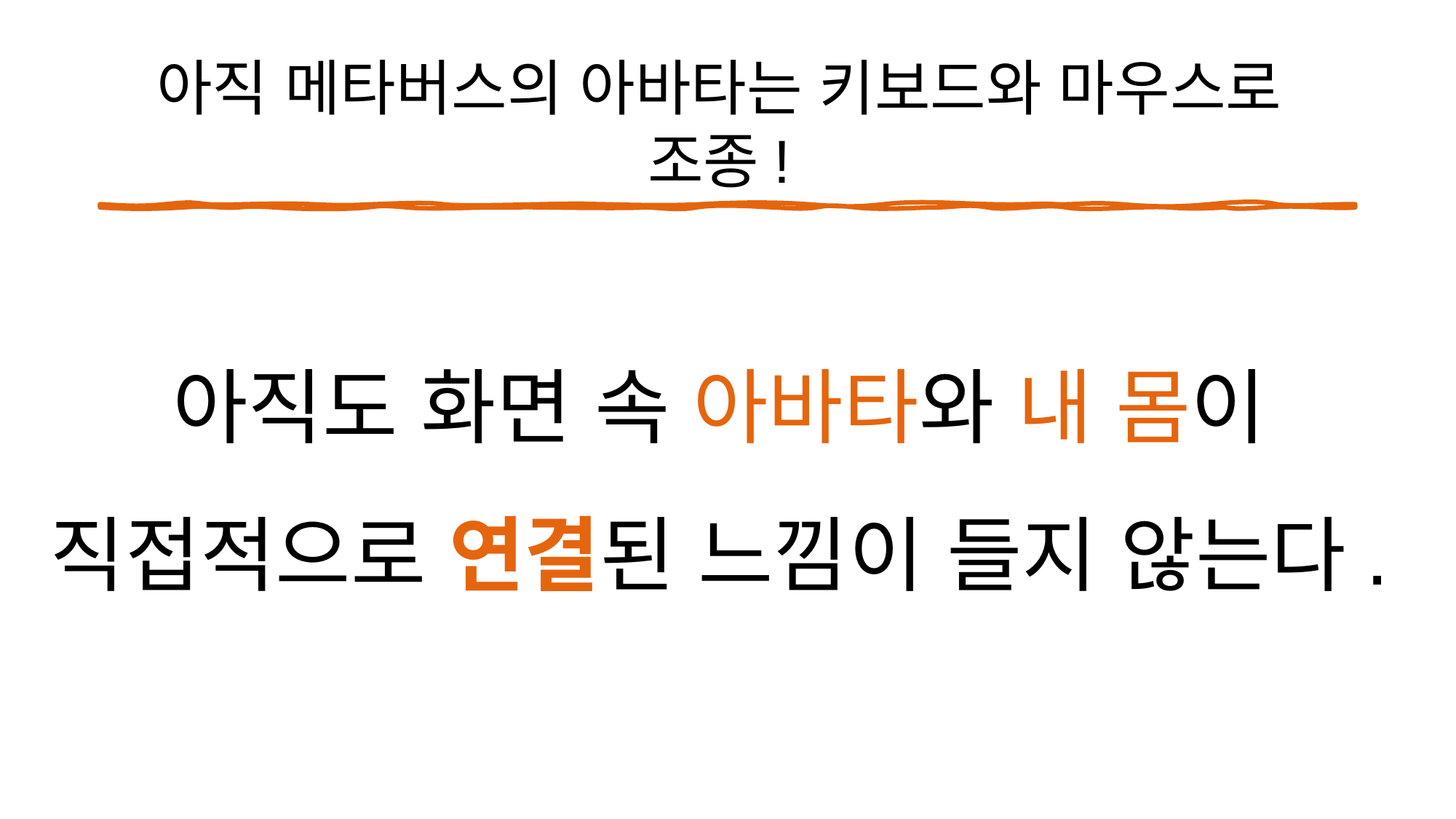

# 아직 메타버스의 아바타는 키보드와 마우스로 조종!
아직도 화면 속 아바타와 내 몸이
직접적으로 연결된 느낌이 들지 않는다.